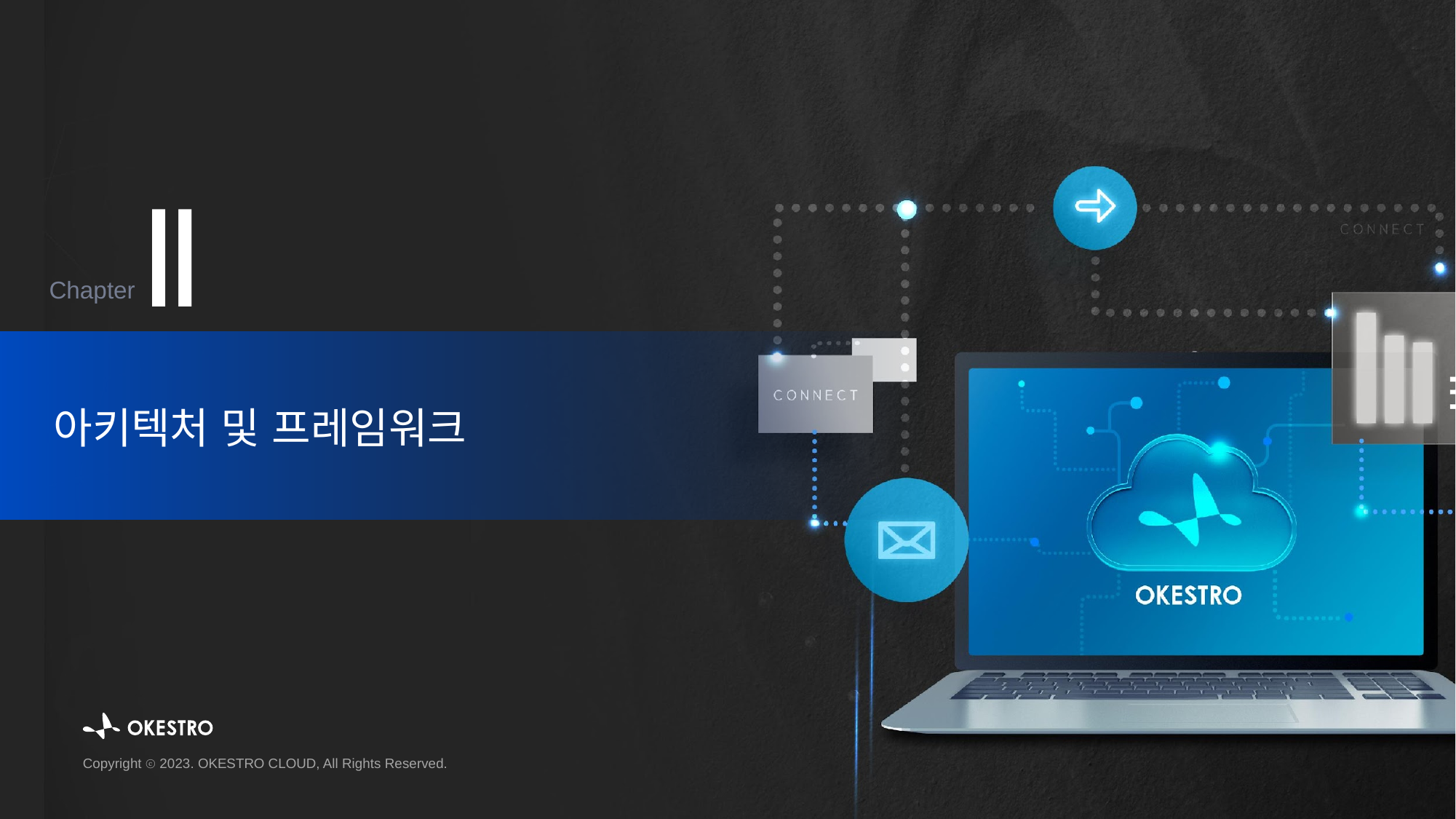

Ⅱ
Chapter
아키텍처 및 프레임워크

Copyright ⓒ 2023. OKESTRO CLOUD, All Rights Reserved.